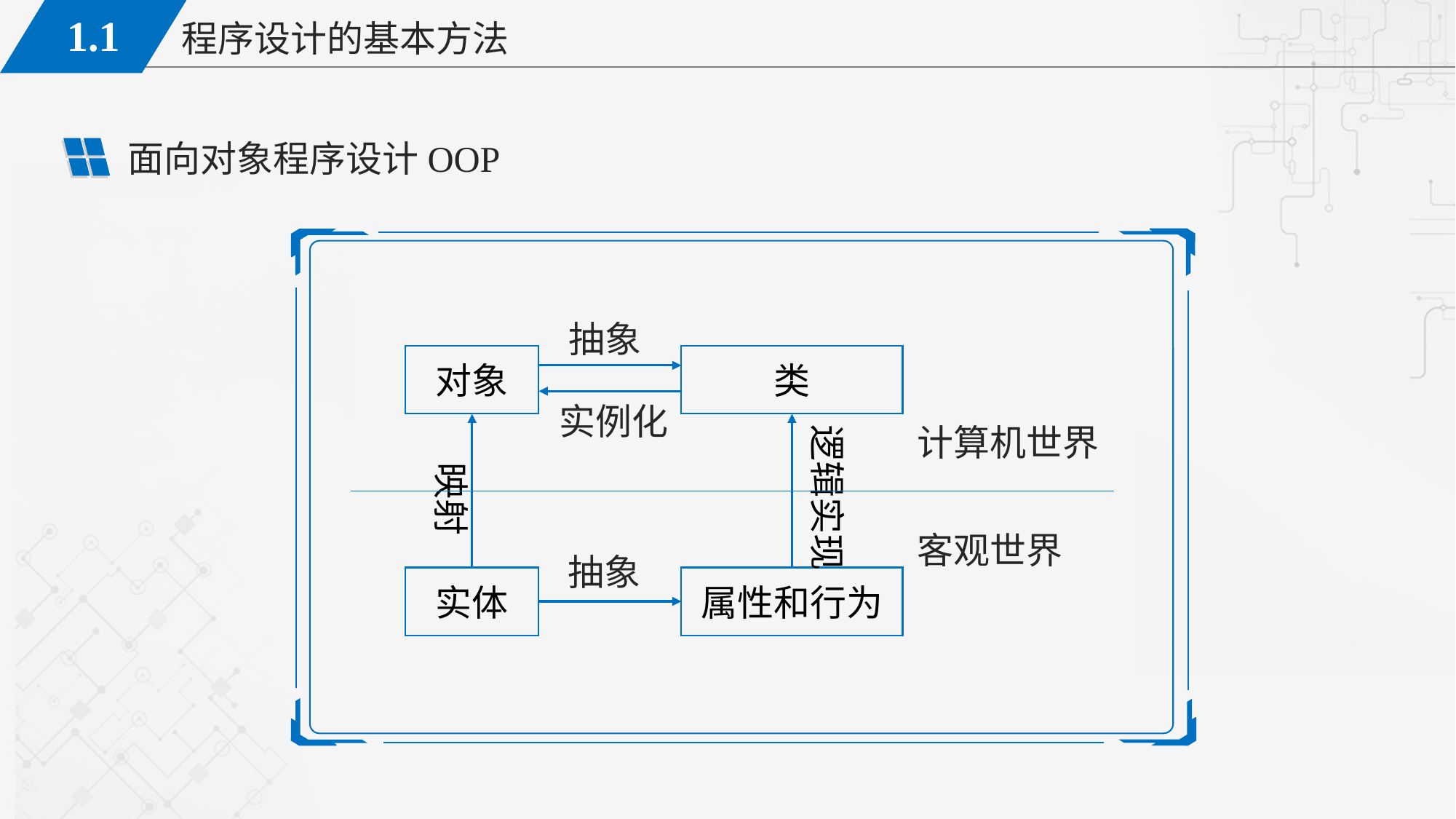

面向对象程序设计OOP

抽象
对象
类
实例化
逻辑实现
计算机世界
映射
客观世界
抽象
实体
属性和行为